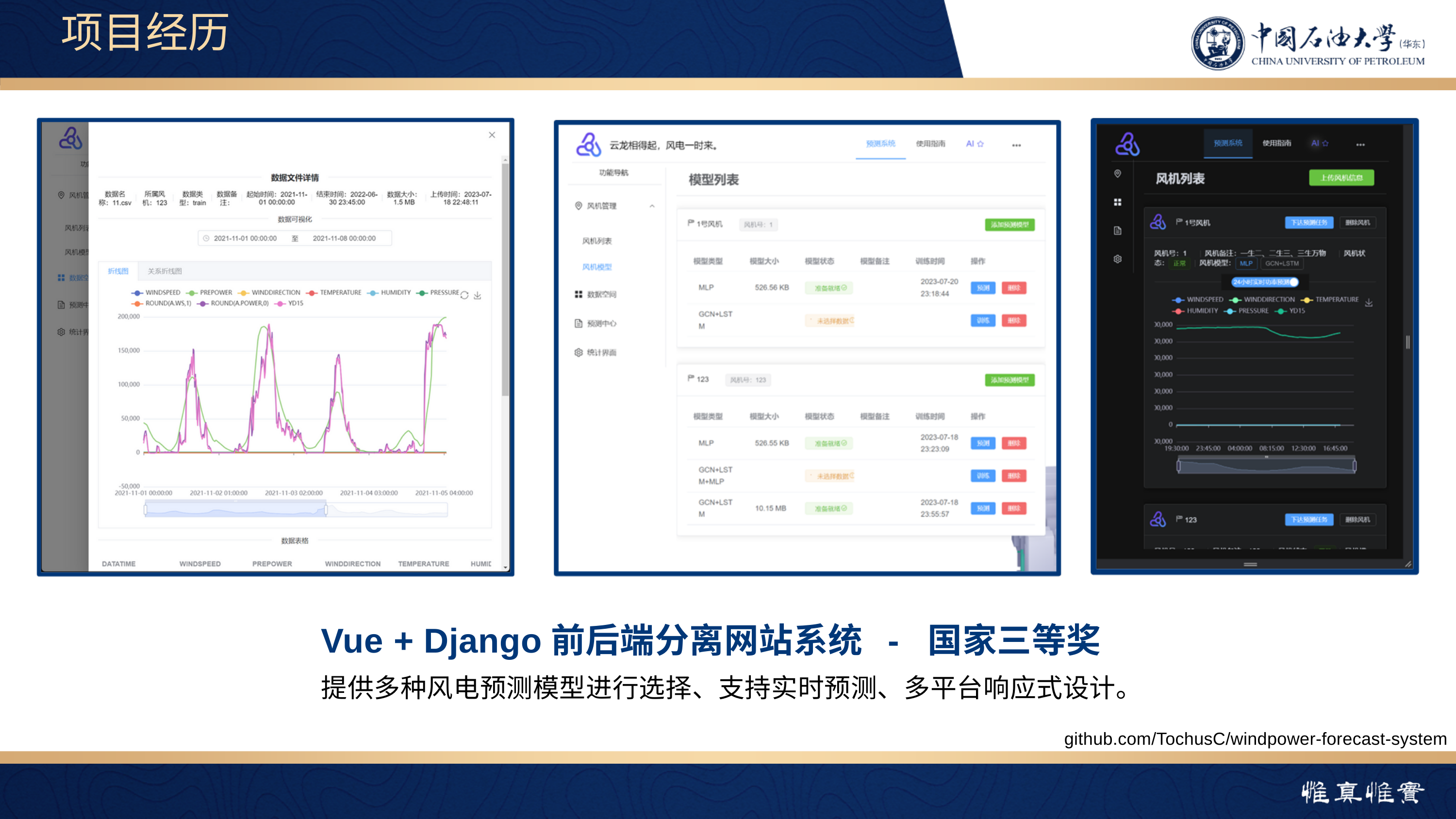

项目经历

Vue + Django前后端分离网站系统  -  国家三等奖
提供多种风电预测模型进行选择、支持实时预测、多平台响应式设计。
github.com/TochusC/windpower-forecast-system